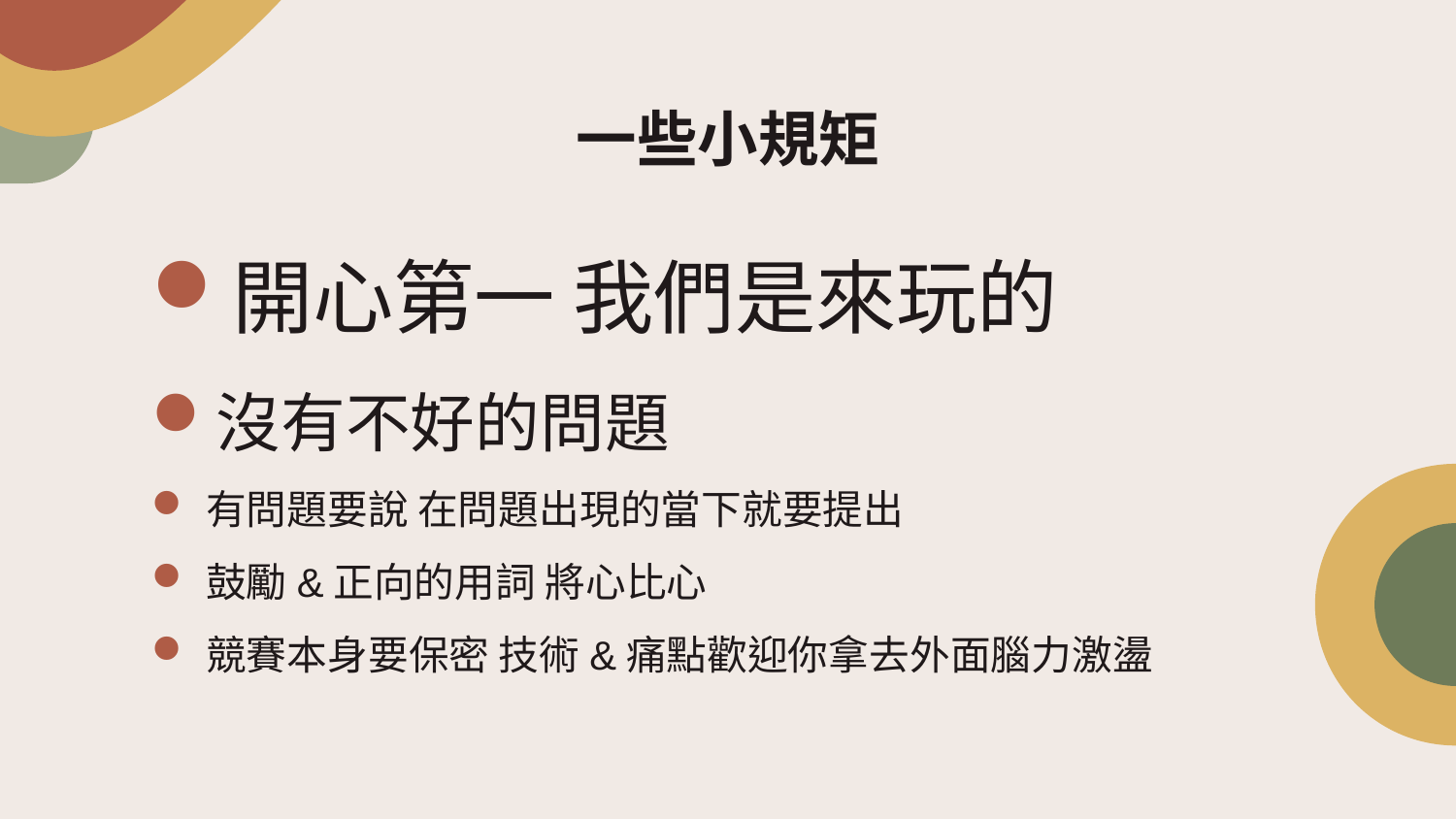

# 一些小規矩
開心第一 我們是來玩的
沒有不好的問題
有問題要說 在問題出現的當下就要提出
鼓勵&正向的用詞 將心比心
競賽本身要保密 技術&痛點歡迎你拿去外面腦力激盪